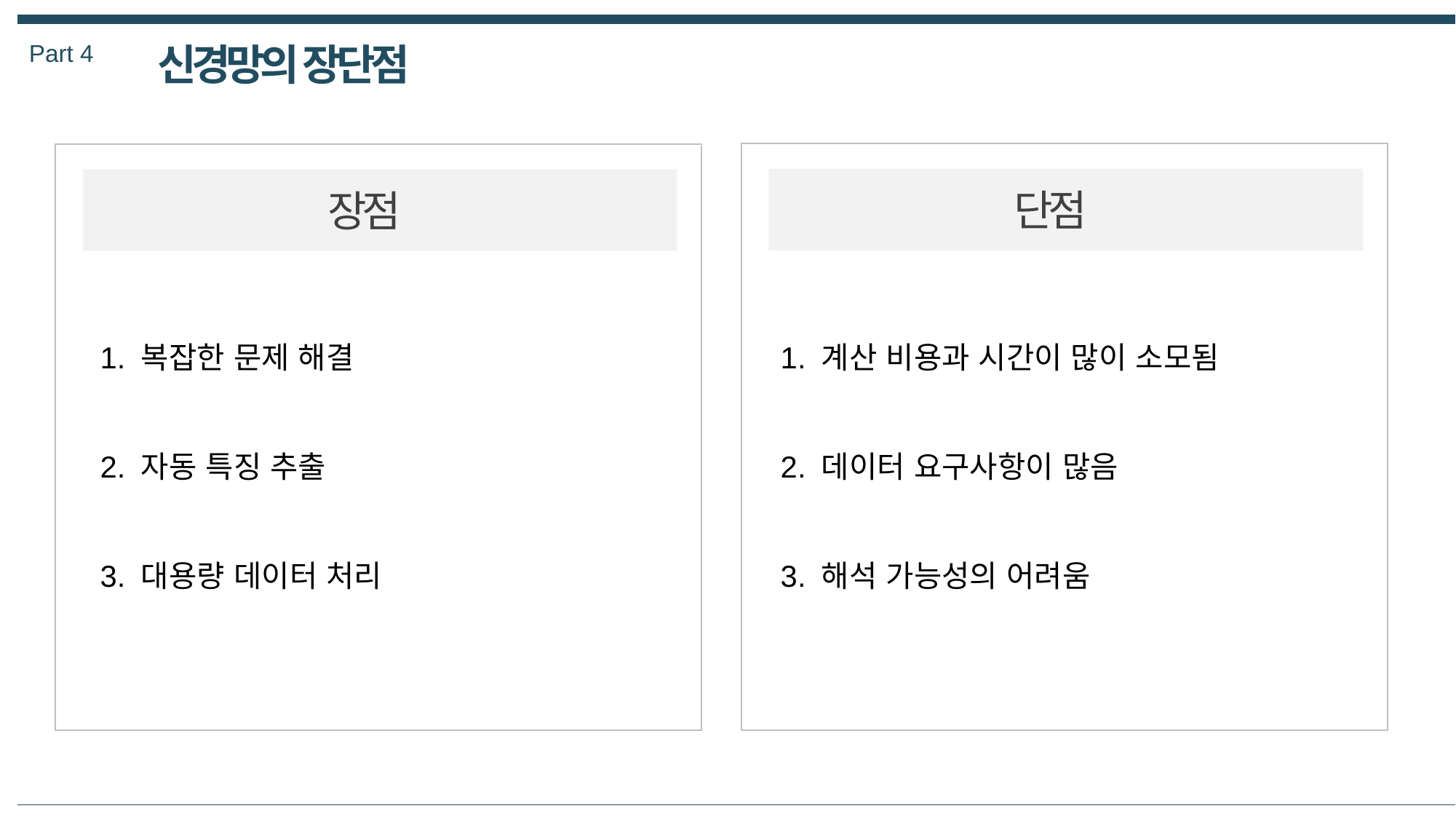

Part 4
신경망의 장단점

단점

장점
1. 복잡한 문제 해결

2. 자동 특징 추출

3. 대용량 데이터 처리
1. 계산 비용과 시간이 많이 소모됨

2. 데이터 요구사항이 많음

3. 해석 가능성의 어려움